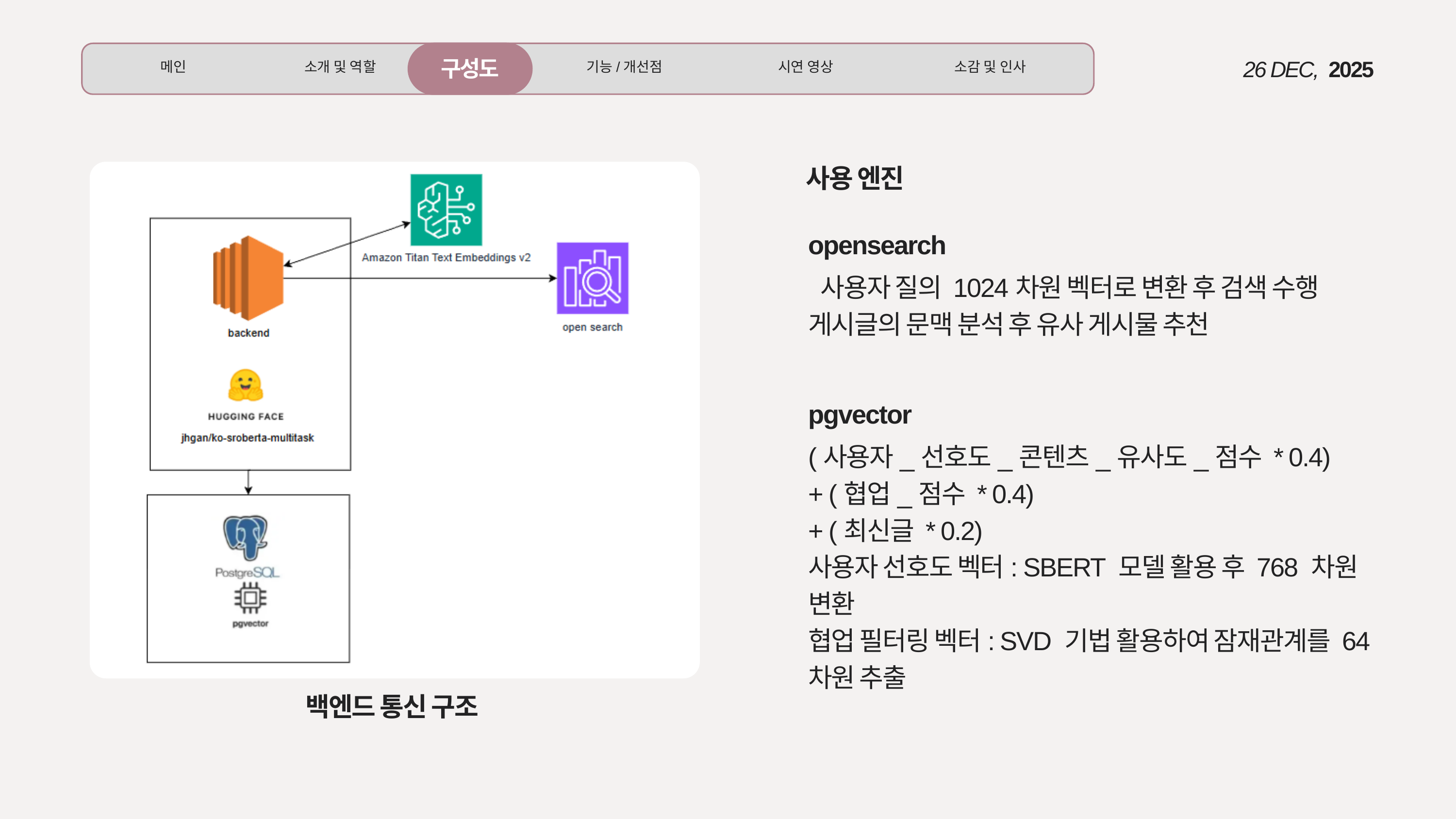

구성도
메인
소개 및 역할
기능/개선점
시연 영상
소감 및 인사
26 DEC,
2025

사용 엔진
opensearch
 사용자 질의 1024차원 벡터로 변환 후 검색 수행
게시글의 문맥 분석 후 유사 게시물 추천
pgvector
(사용자_선호도_콘텐츠_유사도_점수 * 0.4)
+ (협업_점수 * 0.4)
+ (최신글 * 0.2)
사용자 선호도 벡터: SBERT 모델 활용 후 768 차원 변환
협업 필터링 벡터: SVD 기법 활용하여 잠재관계를 64차원 추출

백엔드 통신 구조